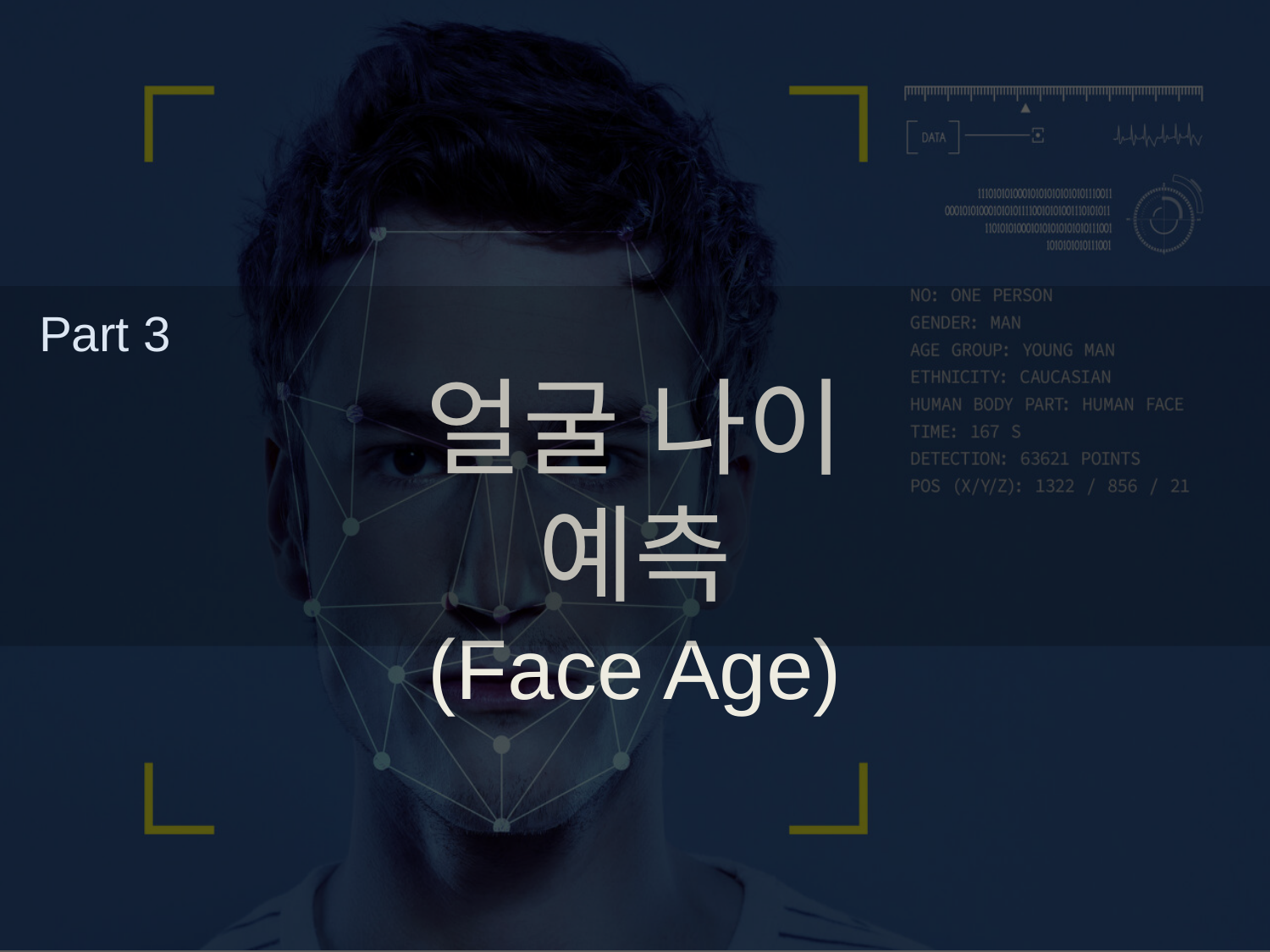

Part 3
얼굴 나이 예측
(Face Age)